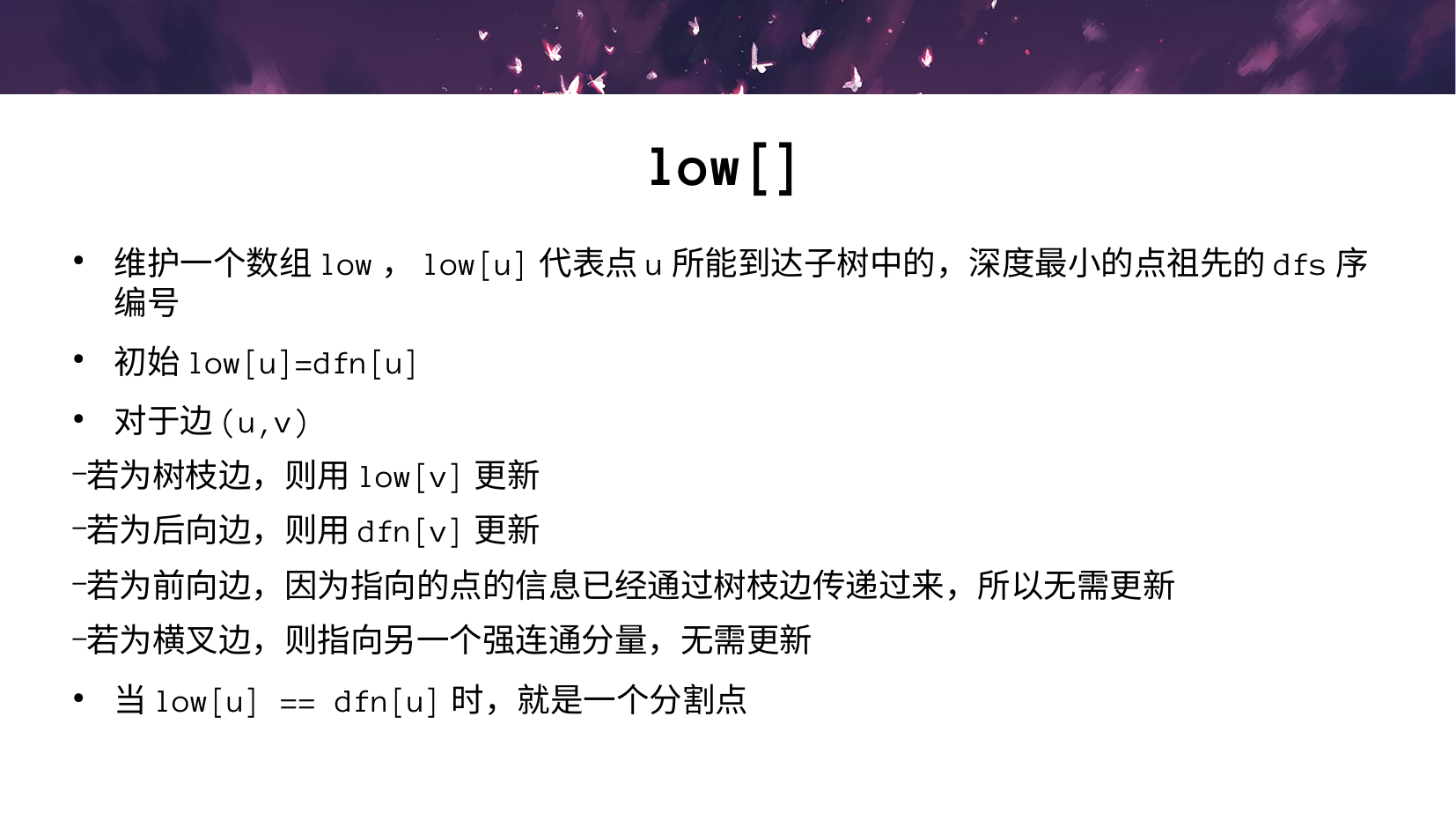

# low[]
维护一个数组low，low[u]代表点u所能到达子树中的，深度最小的点祖先的dfs序编号
初始low[u]=dfn[u]
对于边(u,v)
若为树枝边，则用low[v]更新
若为后向边，则用dfn[v]更新
若为前向边，因为指向的点的信息已经通过树枝边传递过来，所以无需更新
若为横叉边，则指向另一个强连通分量，无需更新
当low[u] == dfn[u]时，就是一个分割点